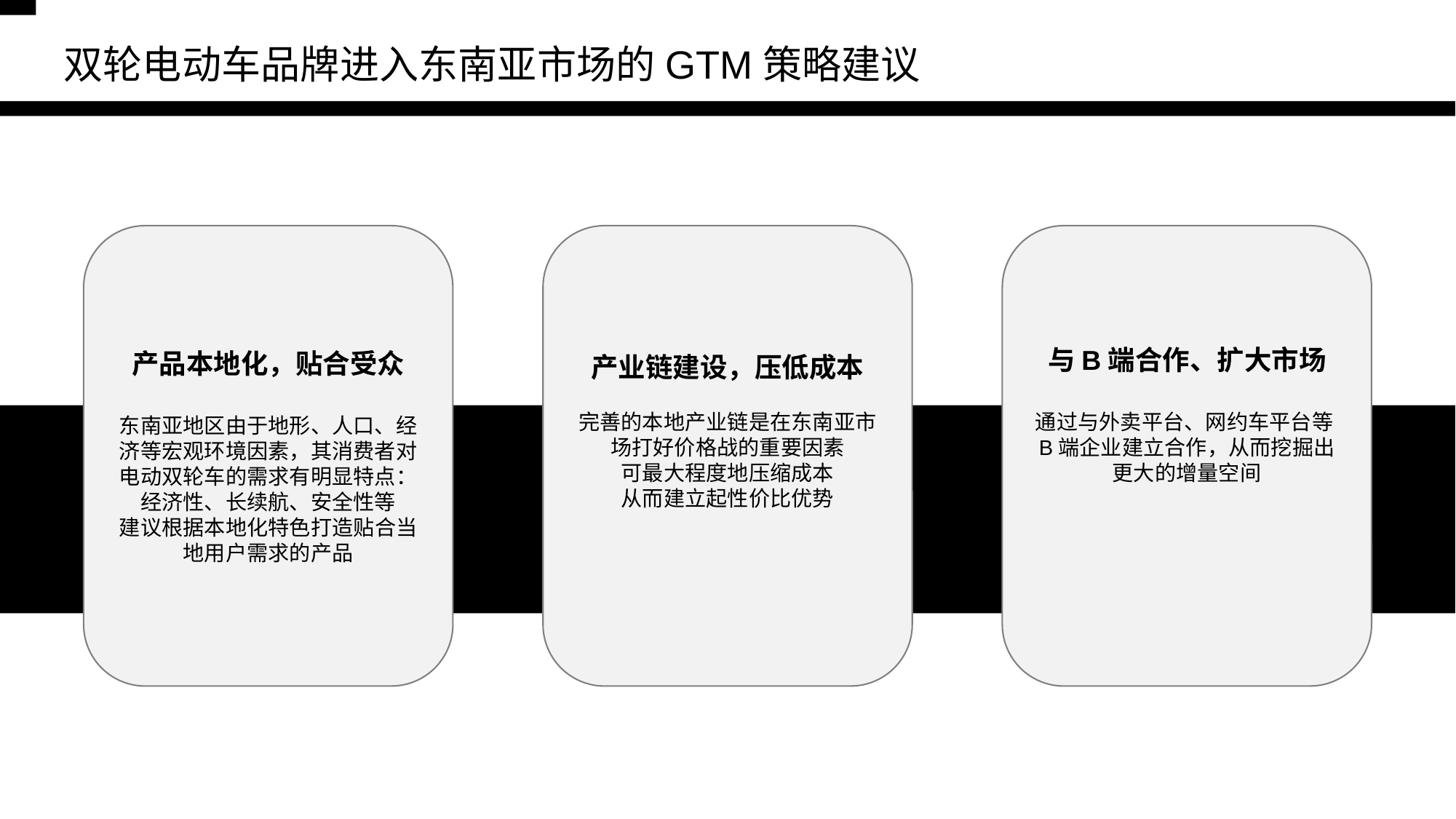

# 双轮电动车品牌进入东南亚市场的GTM策略建议
产品本地化，贴合受众

东南亚地区由于地形、人口、经济等宏观环境因素，其消费者对电动双轮车的需求有明显特点：经济性、长续航、安全性等
建议根据本地化特色打造贴合当地用户需求的产品
产业链建设，压低成本

完善的本地产业链是在东南亚市场打好价格战的重要因素
可最大程度地压缩成本
从而建立起性价比优势

与B端合作、扩大市场

通过与外卖平台、网约车平台等B端企业建立合作，从而挖掘出更大的增量空间